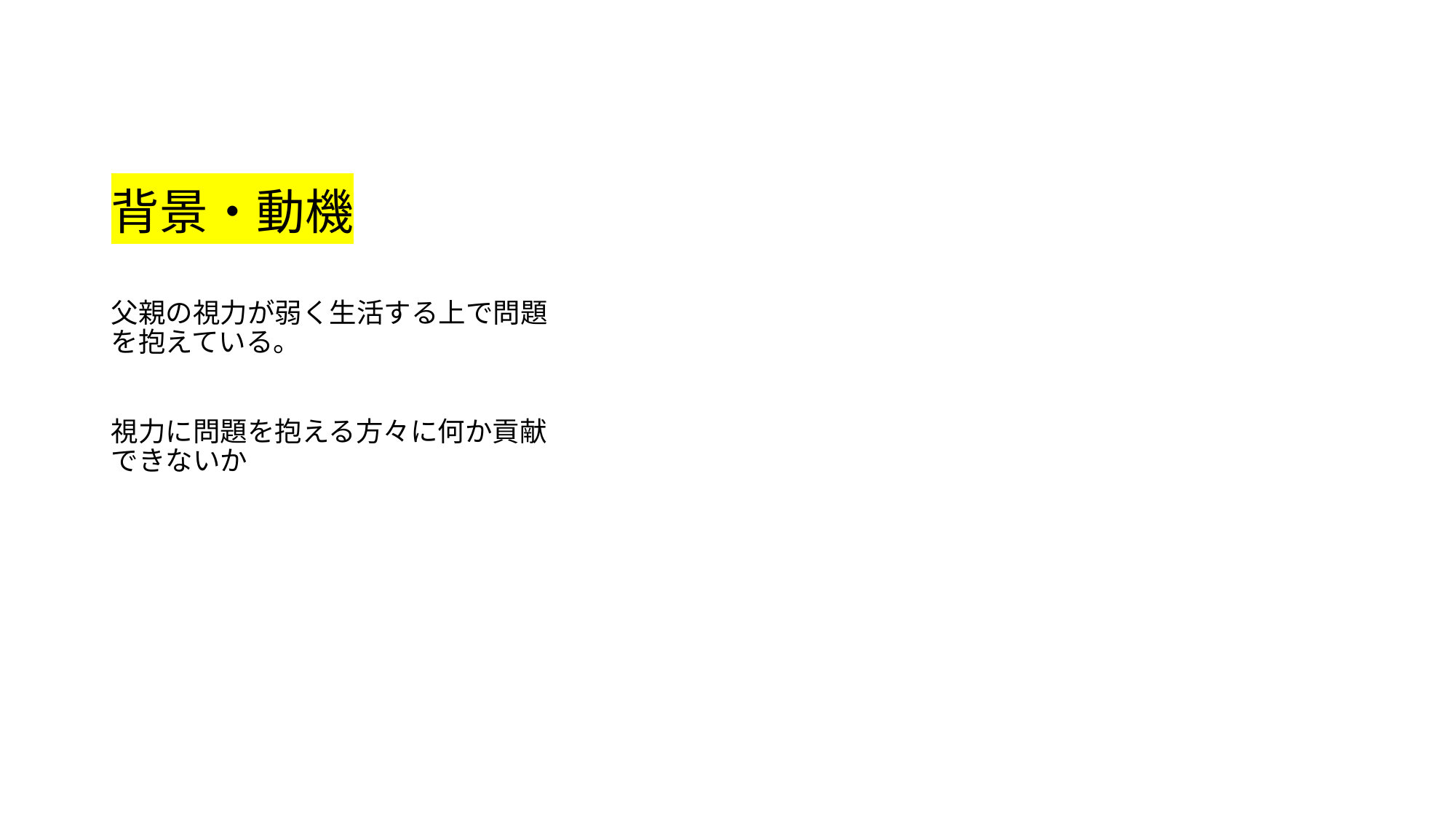

# 背景・動機

父親の視力が弱く生活する上で問題を抱えている。

視力に問題を抱える方々に何か貢献できないか